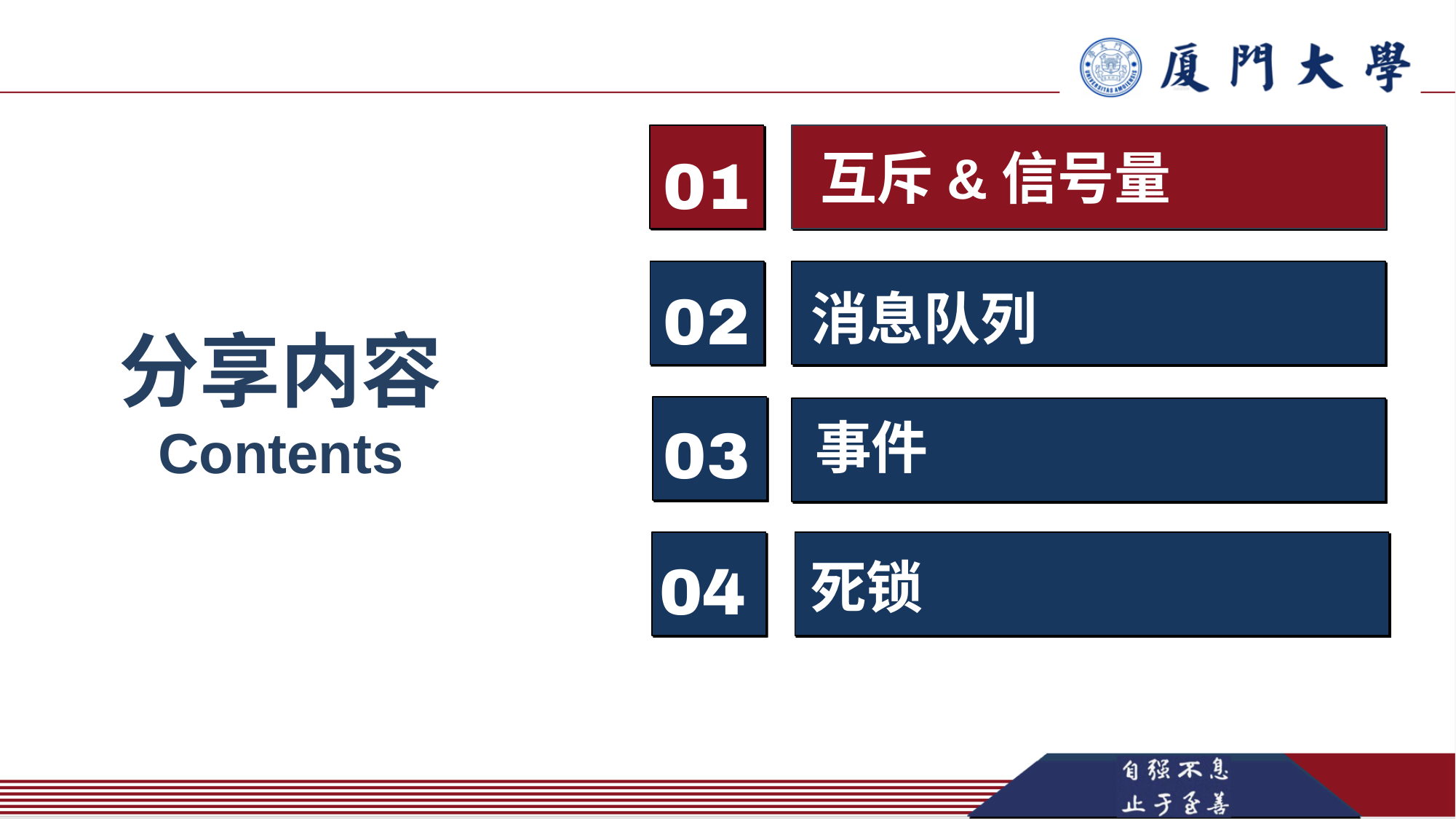

互斥&信号量
01

02
消息队列
分享内容
Contents

事件
03

04
死锁